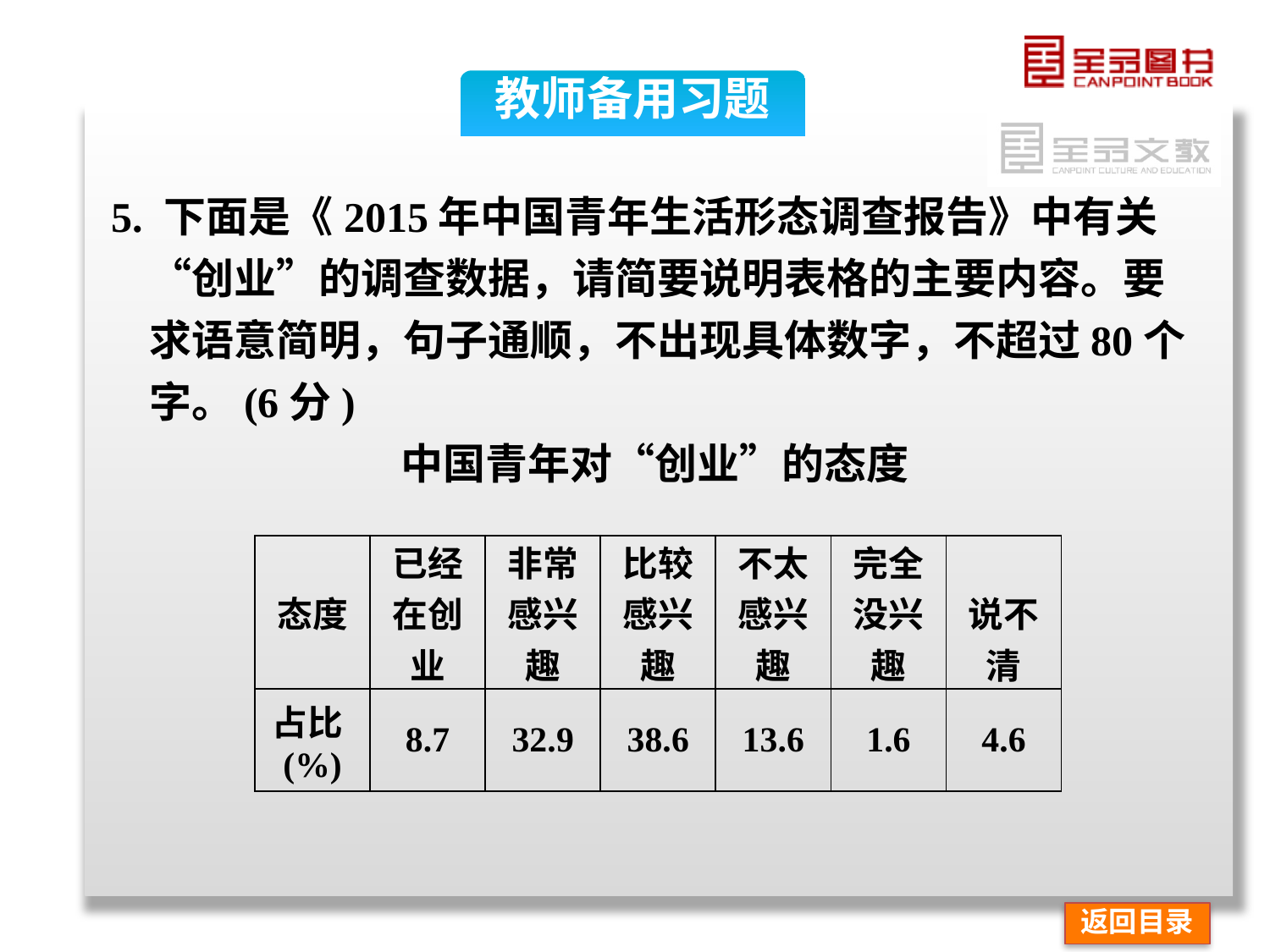

教师备用习题
5. 下面是《2015年中国青年生活形态调查报告》中有关“创业”的调查数据，请简要说明表格的主要内容。要求语意简明，句子通顺，不出现具体数字，不超过80个字。(6分)
中国青年对“创业”的态度

| 态度 | 已经 在创业 | 非常 感兴趣 | 比较 感兴趣 | 不太 感兴趣 | 完全 没兴趣 | 说不清 |
| --- | --- | --- | --- | --- | --- | --- |
| 占比(%) | 8.7 | 32.9 | 38.6 | 13.6 | 1.6 | 4.6 |
返回目录